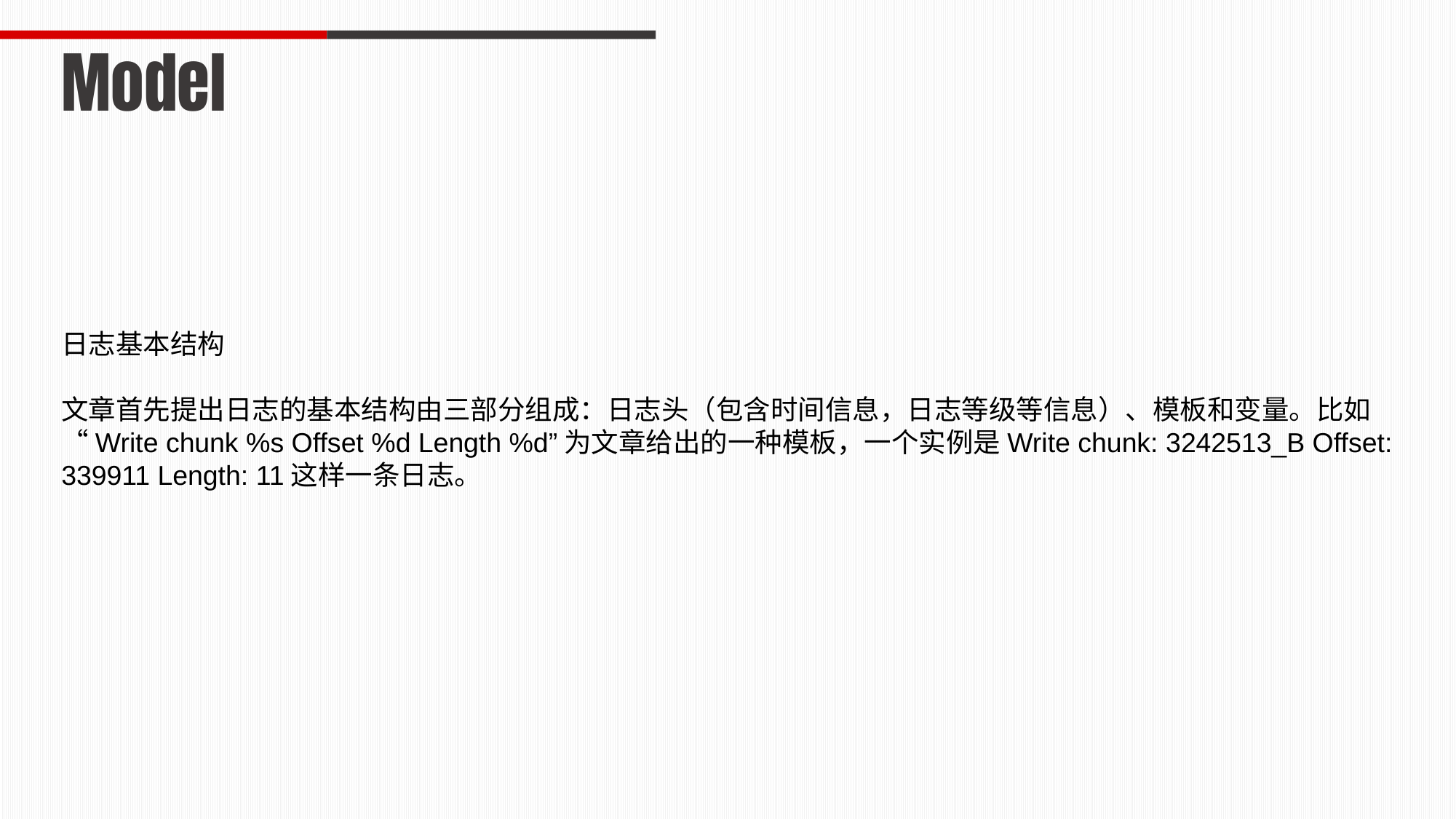

Model
日志基本结构

文章首先提出日志的基本结构由三部分组成：日志头（包含时间信息，日志等级等信息）、模板和变量。比如“Write chunk %s Offset %d Length %d”为文章给出的一种模板，一个实例是Write chunk: 3242513_B Offset: 339911 Length: 11这样一条日志。